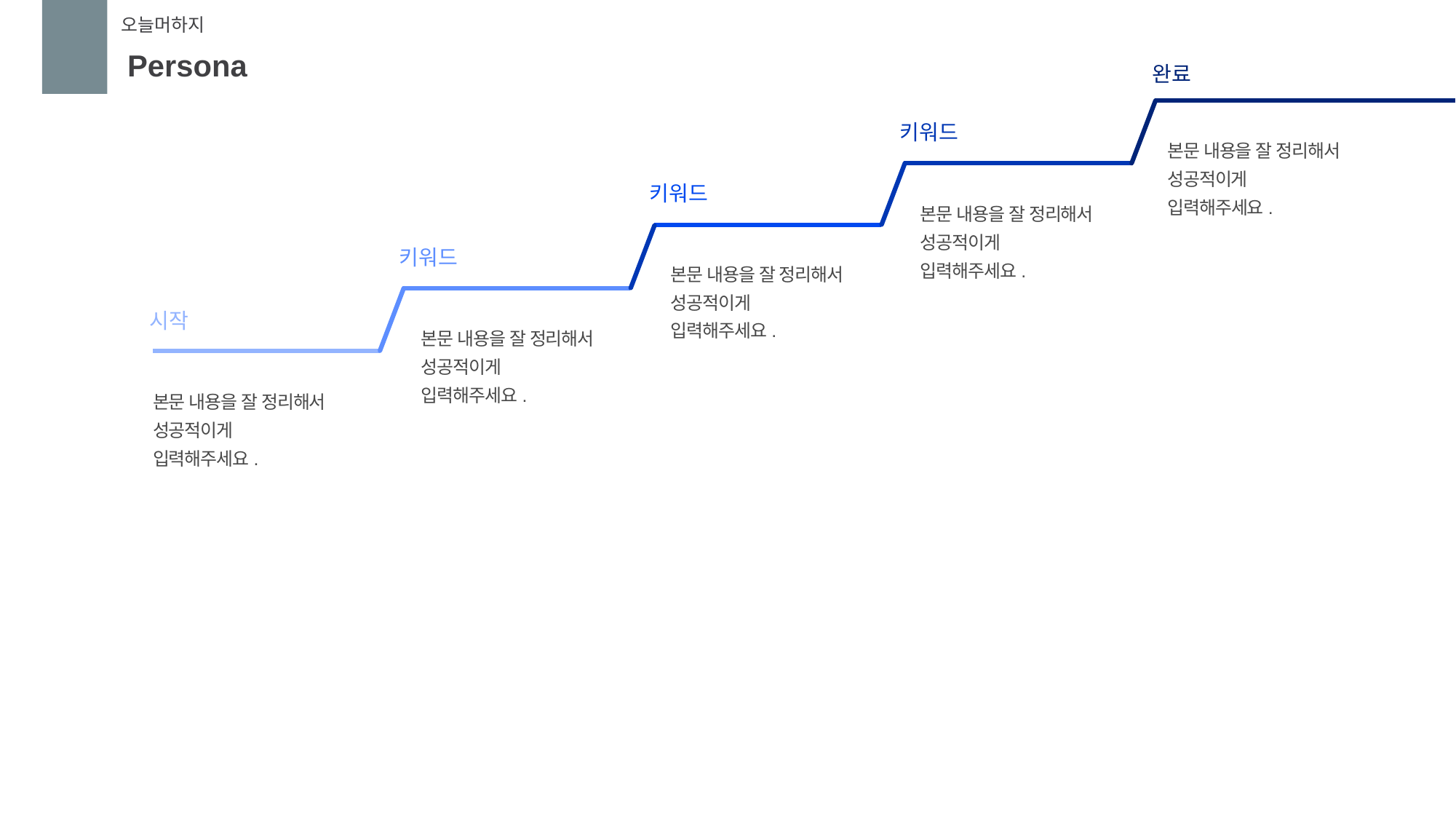

오늘머하지
Persona
완료
키워드
본문 내용을 잘 정리해서
성공적이게 입력해주세요.
키워드
본문 내용을 잘 정리해서
성공적이게 입력해주세요.
키워드
본문 내용을 잘 정리해서
성공적이게 입력해주세요.
시작
본문 내용을 잘 정리해서
성공적이게 입력해주세요.
본문 내용을 잘 정리해서
성공적이게 입력해주세요.